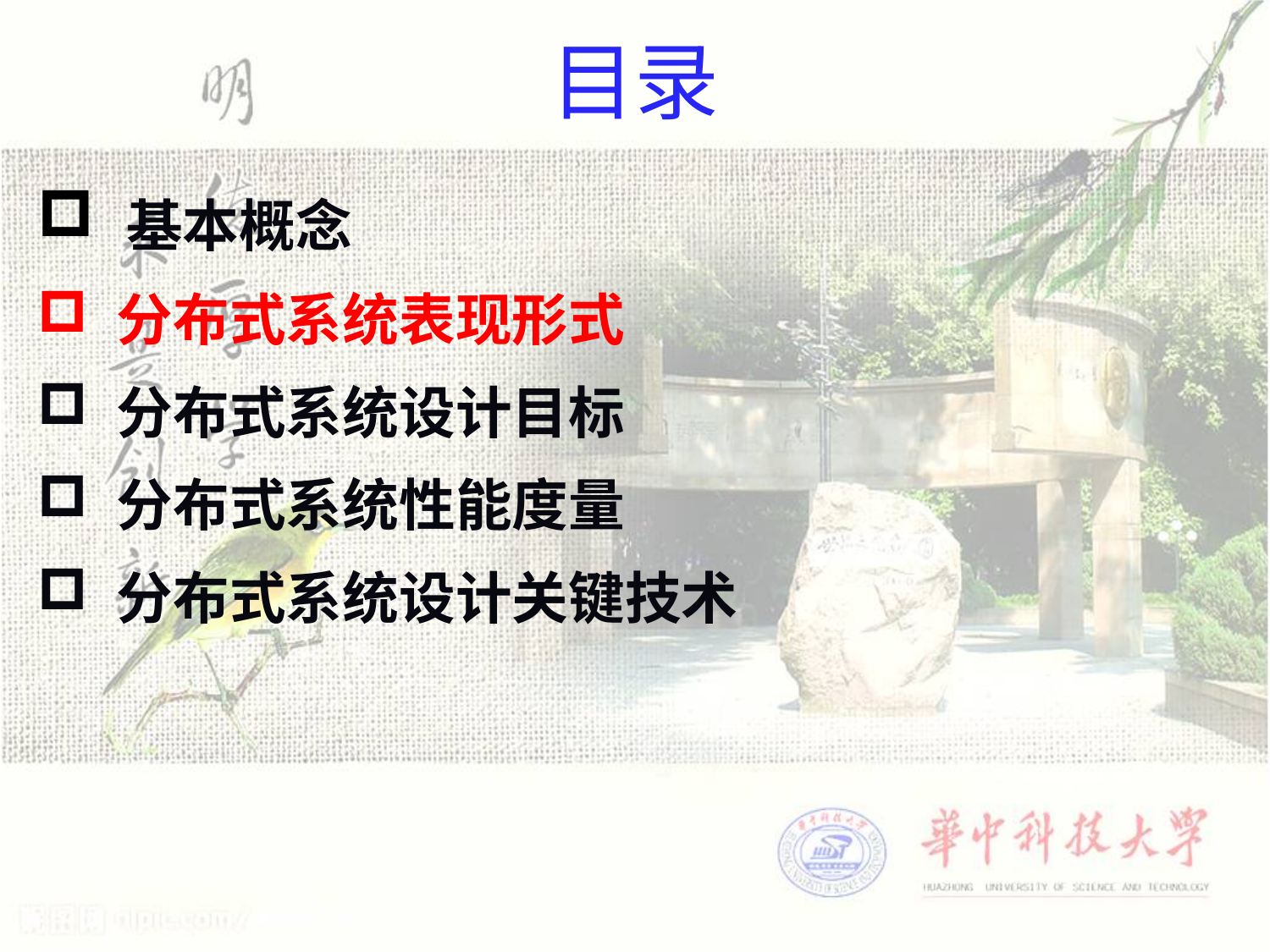

# 目录
 基本概念
 分布式系统表现形式
 分布式系统设计目标
 分布式系统性能度量
 分布式系统设计关键技术